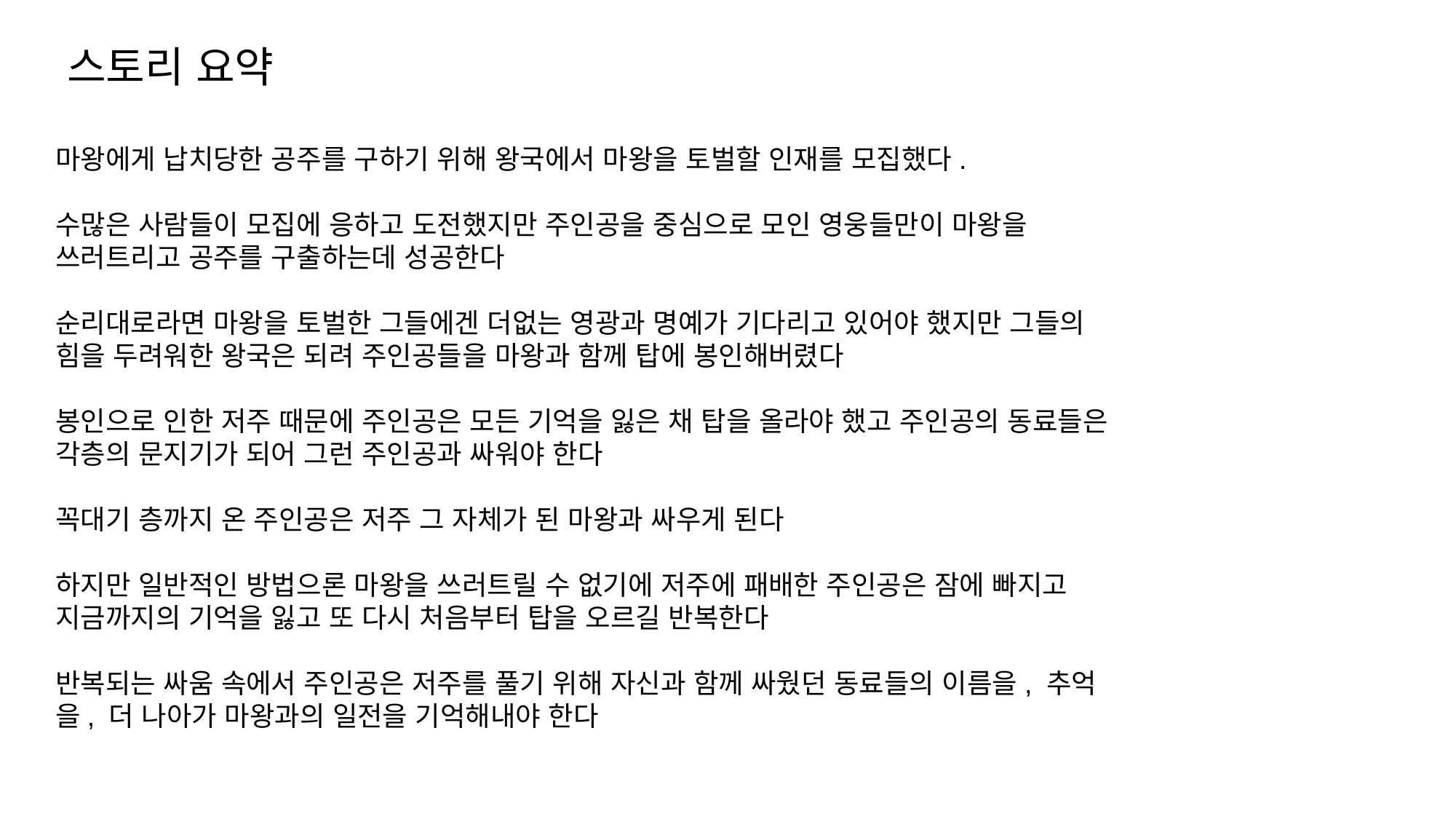

스토리 요약
마왕에게 납치당한 공주를 구하기 위해 왕국에서 마왕을 토벌할 인재를 모집했다.

수많은 사람들이 모집에 응하고 도전했지만 주인공을 중심으로 모인 영웅들만이 마왕을 쓰러트리고 공주를 구출하는데 성공한다

순리대로라면 마왕을 토벌한 그들에겐 더없는 영광과 명예가 기다리고 있어야 했지만 그들의 힘을 두려워한 왕국은 되려 주인공들을 마왕과 함께 탑에 봉인해버렸다

봉인으로 인한 저주 때문에 주인공은 모든 기억을 잃은 채 탑을 올라야 했고 주인공의 동료들은 각층의 문지기가 되어 그런 주인공과 싸워야 한다

꼭대기 층까지 온 주인공은 저주 그 자체가 된 마왕과 싸우게 된다

하지만 일반적인 방법으론 마왕을 쓰러트릴 수 없기에 저주에 패배한 주인공은 잠에 빠지고 지금까지의 기억을 잃고 또 다시 처음부터 탑을 오르길 반복한다

반복되는 싸움 속에서 주인공은 저주를 풀기 위해 자신과 함께 싸웠던 동료들의 이름을, 추억을, 더 나아가 마왕과의 일전을 기억해내야 한다